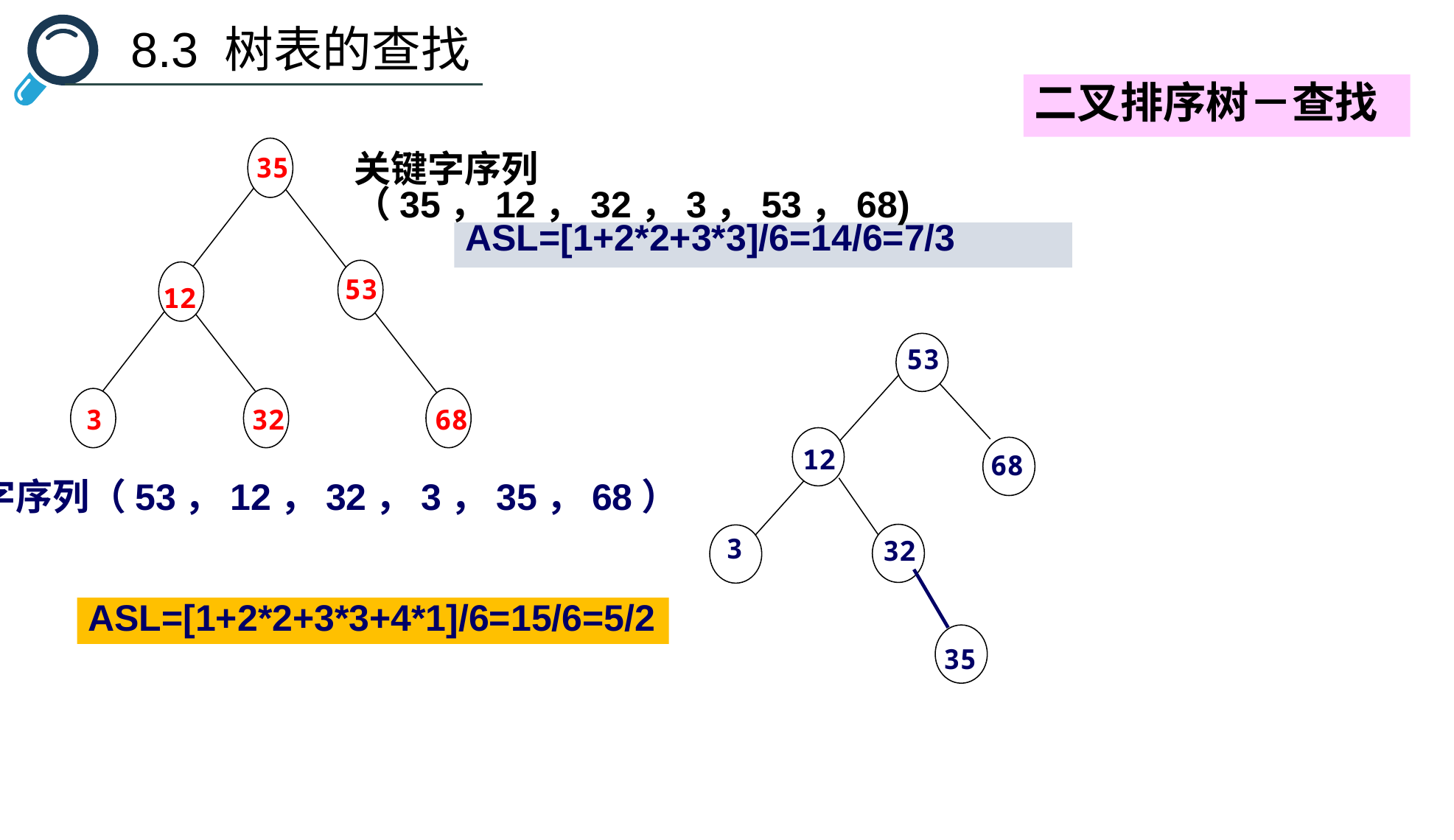

8.3 树表的查找
二叉排序树－查找

35

53

12

3

32

68
关键字序列（35，12，32，3，53，68)
ASL=[1+2*2+3*3]/6=14/6=7/3

53

12

68

32

3

35

关键字序列（53，12，32，3，35，68）
ASL=[1+2*2+3*3+4*1]/6=15/6=5/2